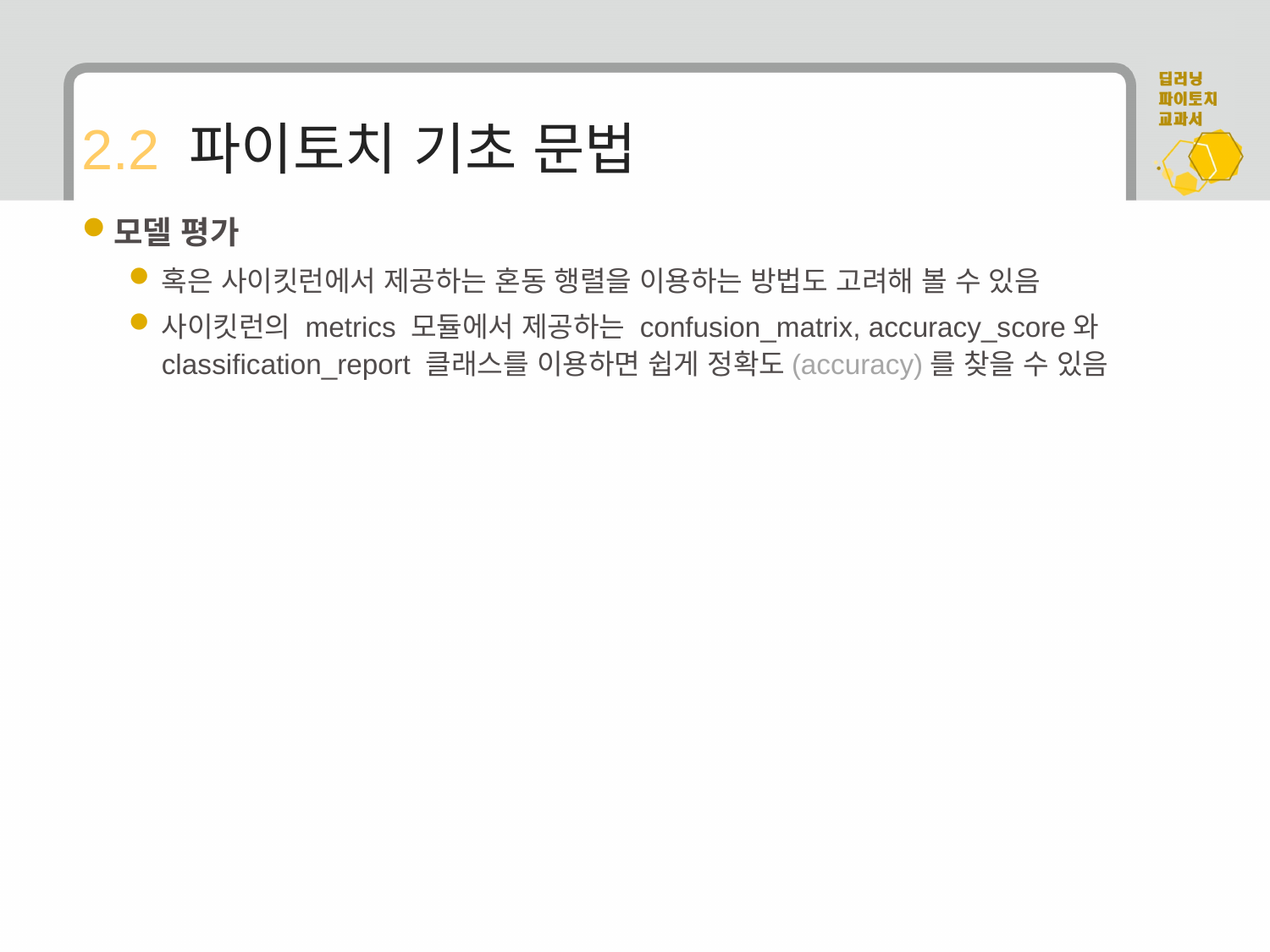

# 2.2 파이토치 기초 문법
모델 평가
혹은 사이킷런에서 제공하는 혼동 행렬을 이용하는 방법도 고려해 볼 수 있음
사이킷런의 metrics 모듈에서 제공하는 confusion_matrix, accuracy_score와 classification_report 클래스를 이용하면 쉽게 정확도(accuracy)를 찾을 수 있음